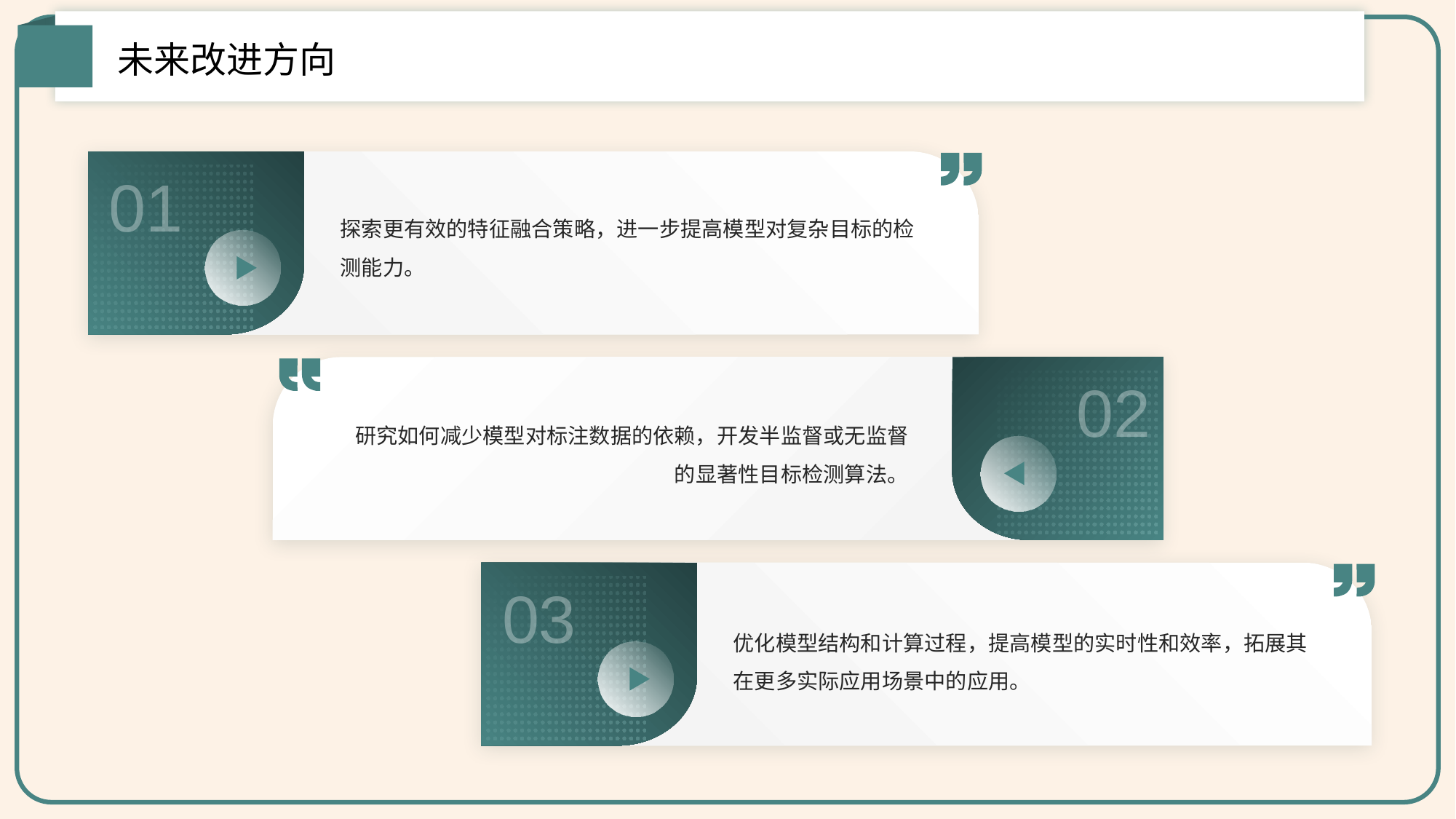

未来改进方向
01

探索更有效的特征融合策略，进一步提高模型对复杂目标的检测能力。

02

研究如何减少模型对标注数据的依赖，开发半监督或无监督的显著性目标检测算法。

03

优化模型结构和计算过程，提高模型的实时性和效率，拓展其在更多实际应用场景中的应用。